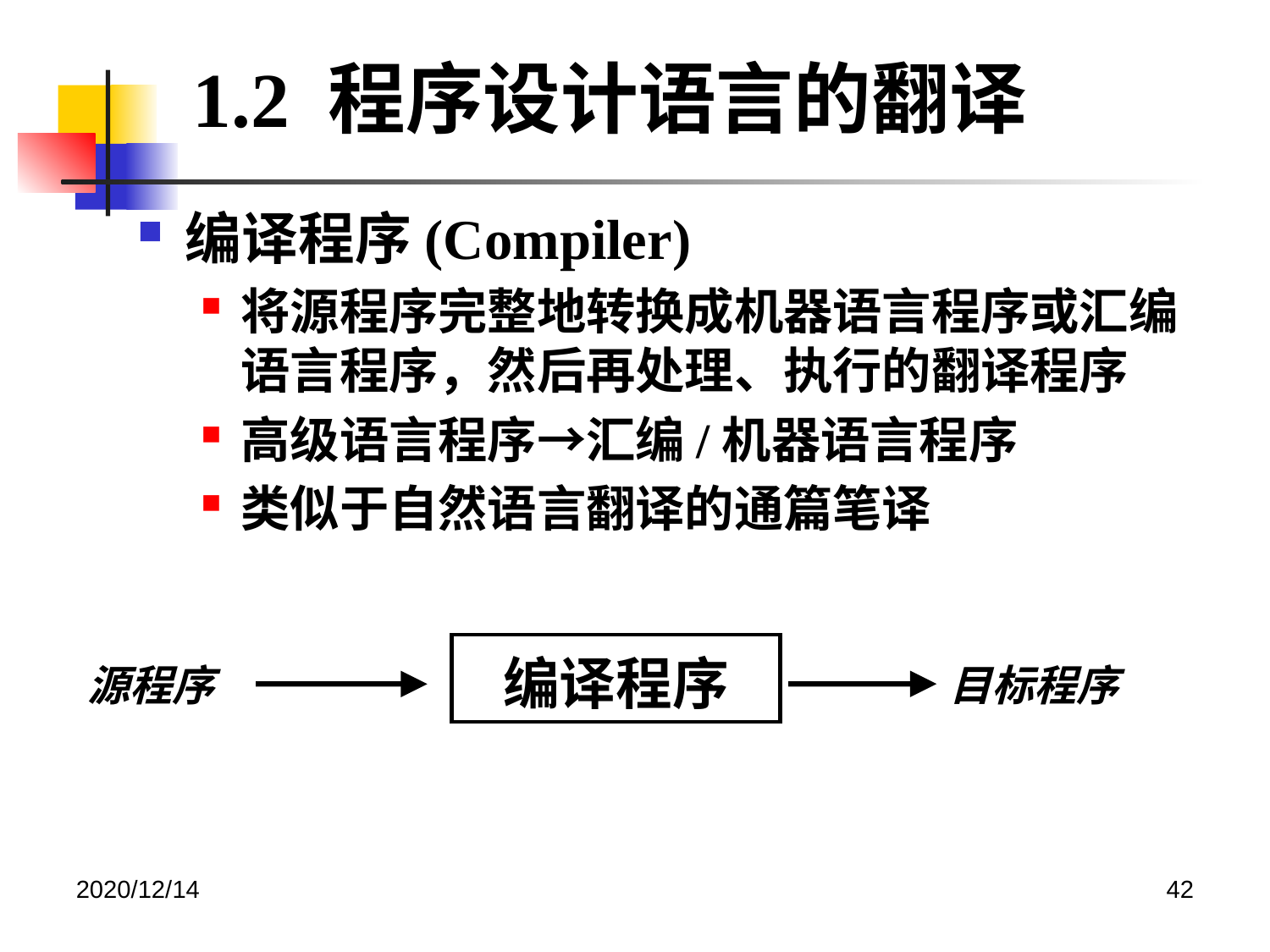

1.2 程序设计语言的翻译
编译程序(Compiler)
将源程序完整地转换成机器语言程序或汇编语言程序，然后再处理、执行的翻译程序
高级语言程序→汇编/机器语言程序
类似于自然语言翻译的通篇笔译
编译程序
源程序
目标程序
2020/12/14
42